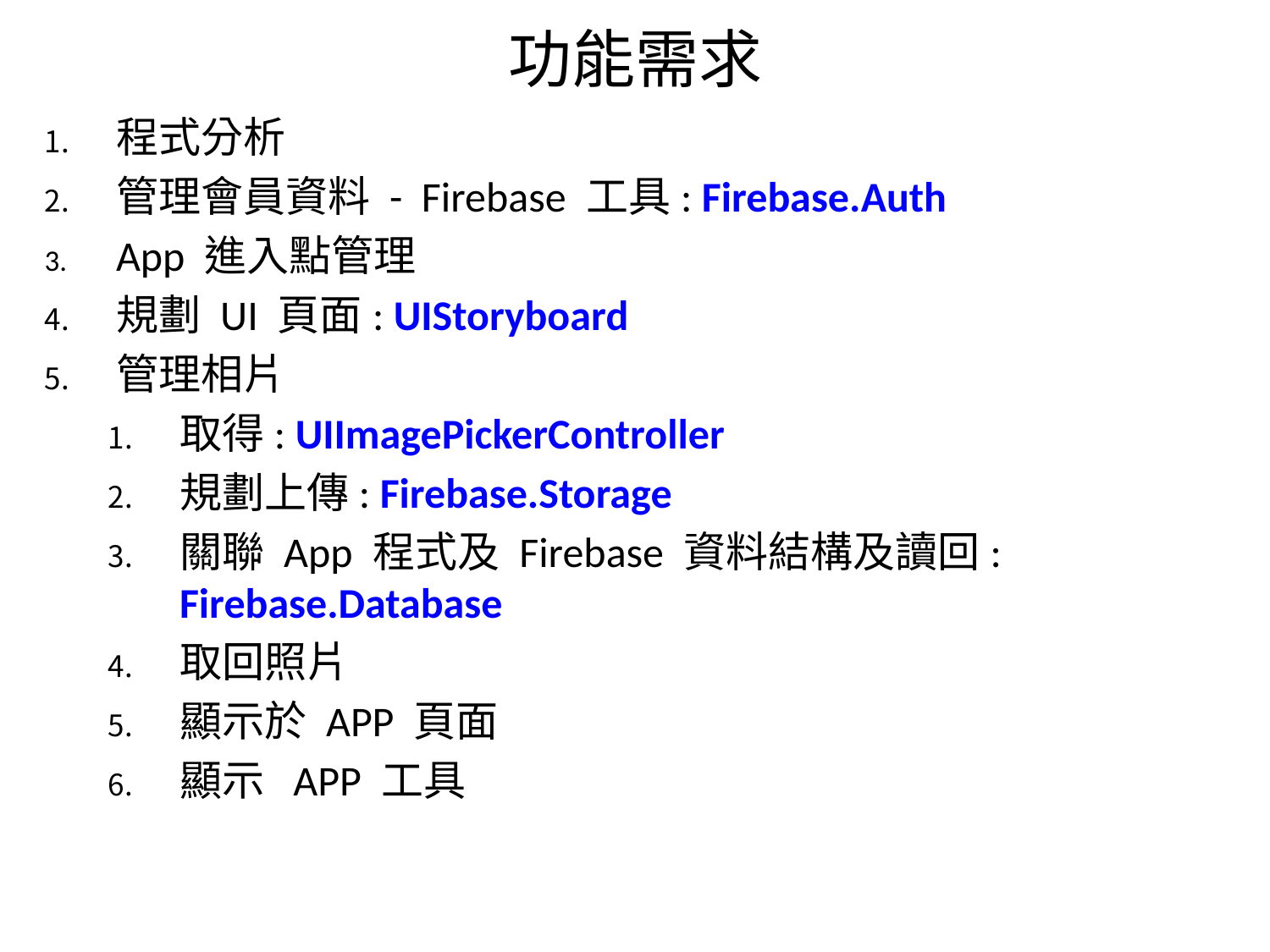

# 功能需求
程式分析
管理會員資料 -  Firebase 工具: Firebase.Auth
App 進入點管理
規劃 UI 頁面: UIStoryboard
管理相片
取得: UIImagePickerController
規劃上傳: Firebase.Storage
關聯 App 程式及 Firebase 資料結構及讀回: Firebase.Database
取回照片
顯示於 APP 頁面
顯示  APP 工具